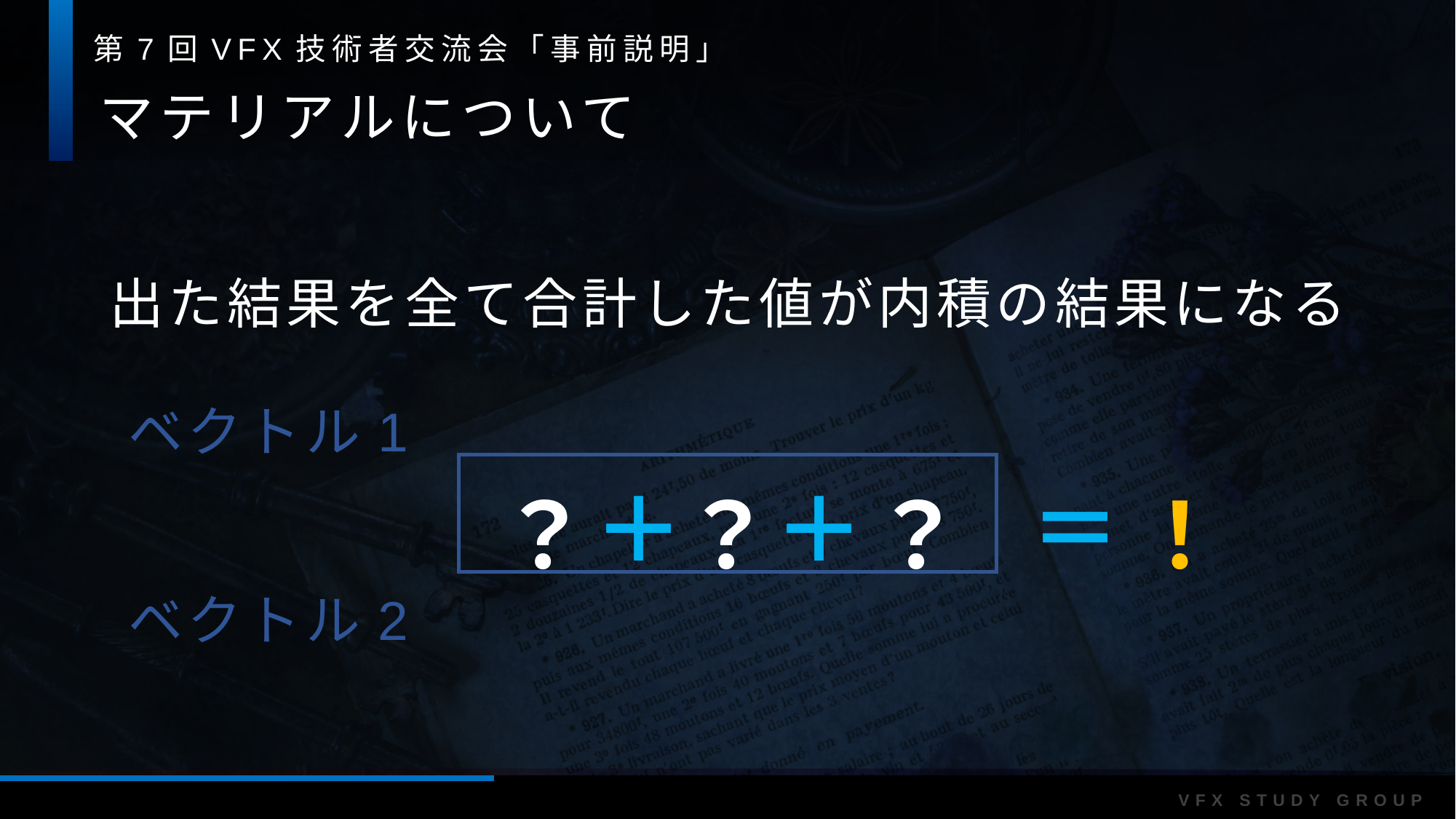

マテリアルについて
出た結果を全て合計した値が内積の結果になる

ベクトル1
＋
＋
＝
？
？
？
！

ベクトル2